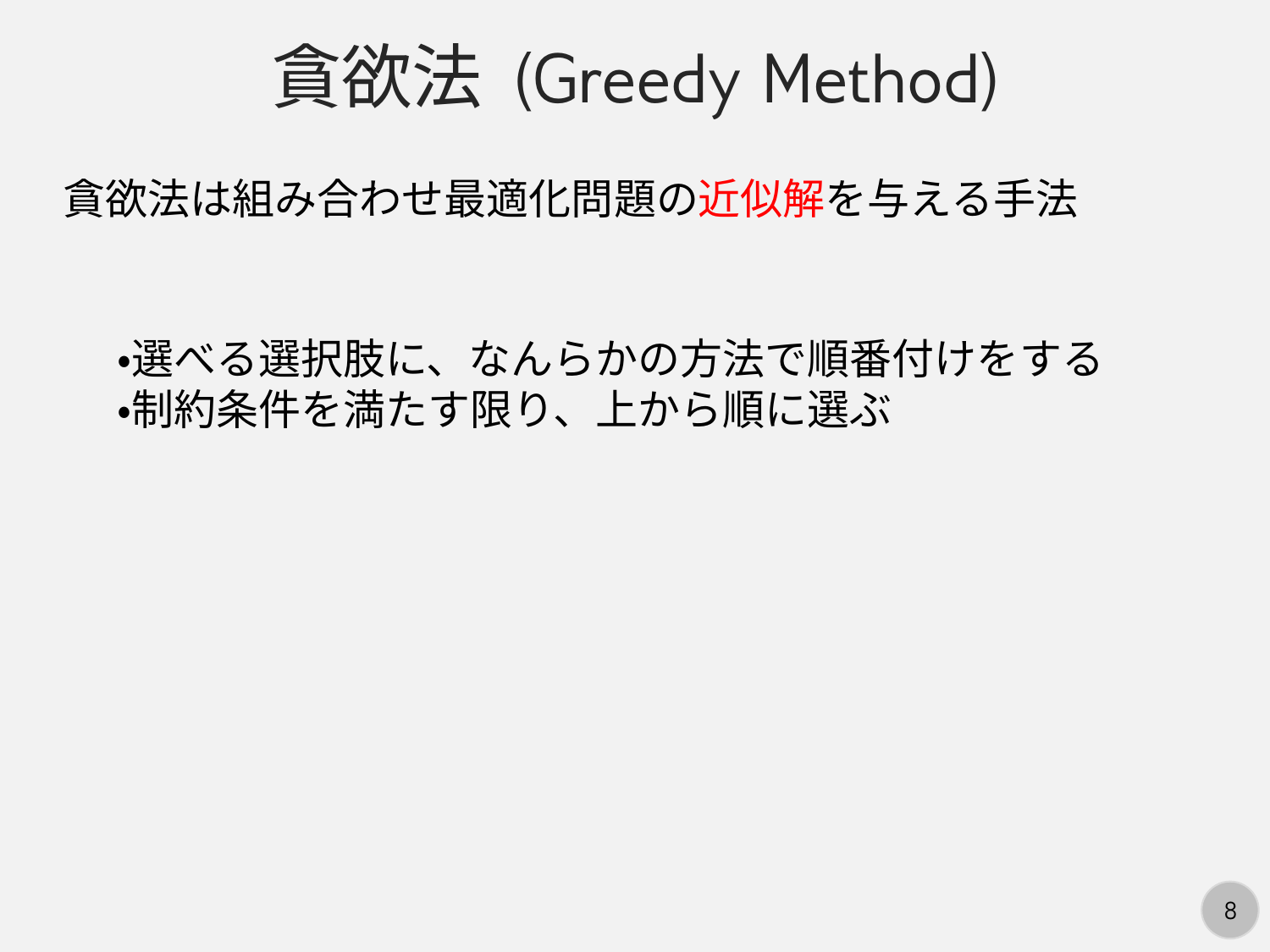

貪欲法 (Greedy Method)
貪欲法は組み合わせ最適化問題の近似解を与える手法
・選べる選択肢に、なんらかの方法で順番付けをする
・制約条件を満たす限り、上から順に選ぶ